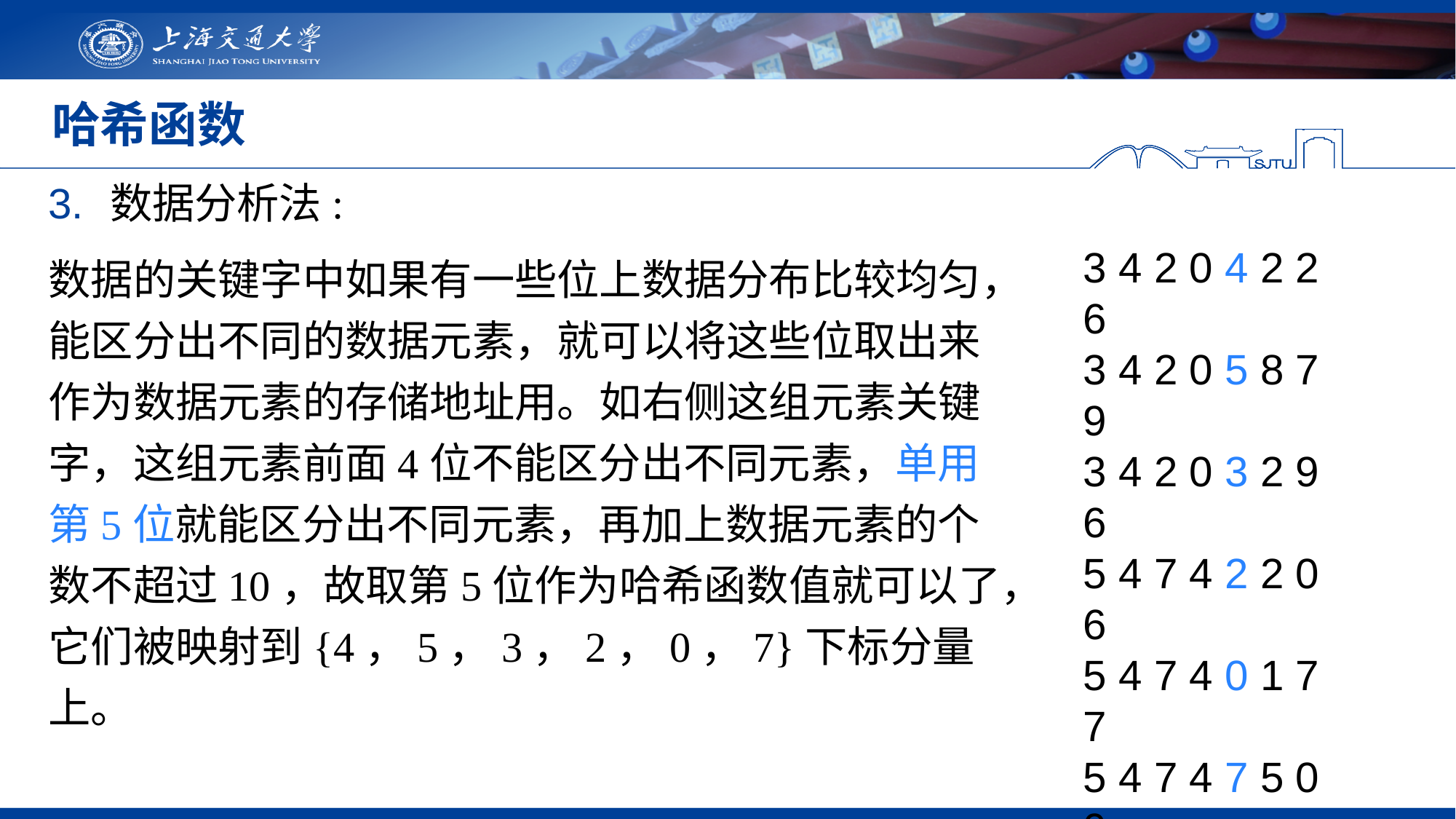

# 哈希函数
数据分析法:
数据的关键字中如果有一些位上数据分布比较均匀，能区分出不同的数据元素，就可以将这些位取出来作为数据元素的存储地址用。如右侧这组元素关键字，这组元素前面4位不能区分出不同元素，单用第5位就能区分出不同元素，再加上数据元素的个数不超过10，故取第5位作为哈希函数值就可以了，它们被映射到{4，5，3，2，0，7}下标分量上。
3 4 2 0 4 2 2 6
3 4 2 0 5 8 7 9
3 4 2 0 3 2 9 6
5 4 7 4 2 2 0 6
5 4 7 4 0 1 7 7
5 4 7 4 7 5 0 0